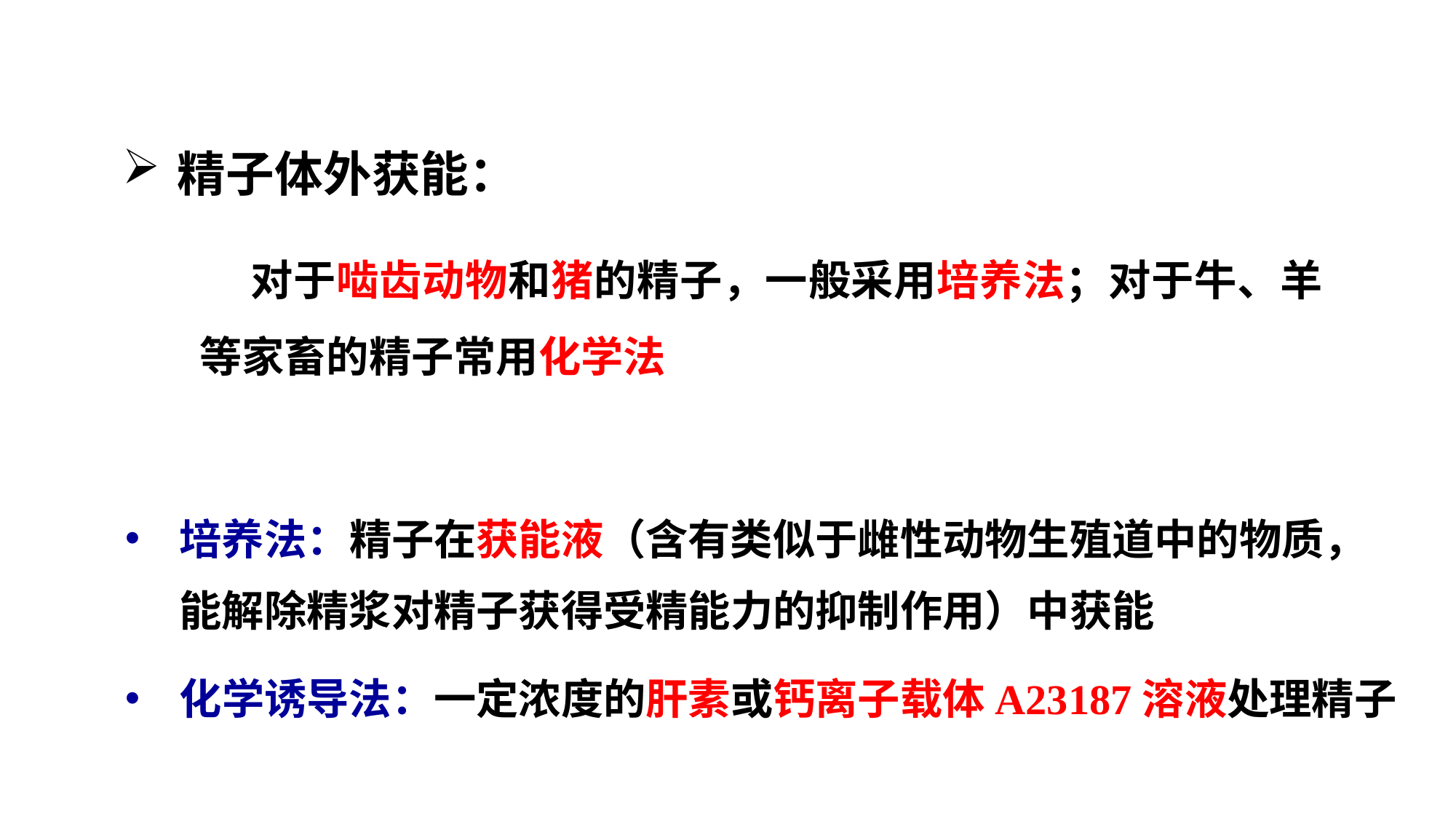

精子体外获能：
    对于啮齿动物和猪的精子，一般采用培养法；对于牛、羊等家畜的精子常用化学法
培养法：精子在获能液（含有类似于雌性动物生殖道中的物质，能解除精浆对精子获得受精能力的抑制作用）中获能
化学诱导法：一定浓度的肝素或钙离子载体A23187溶液处理精子